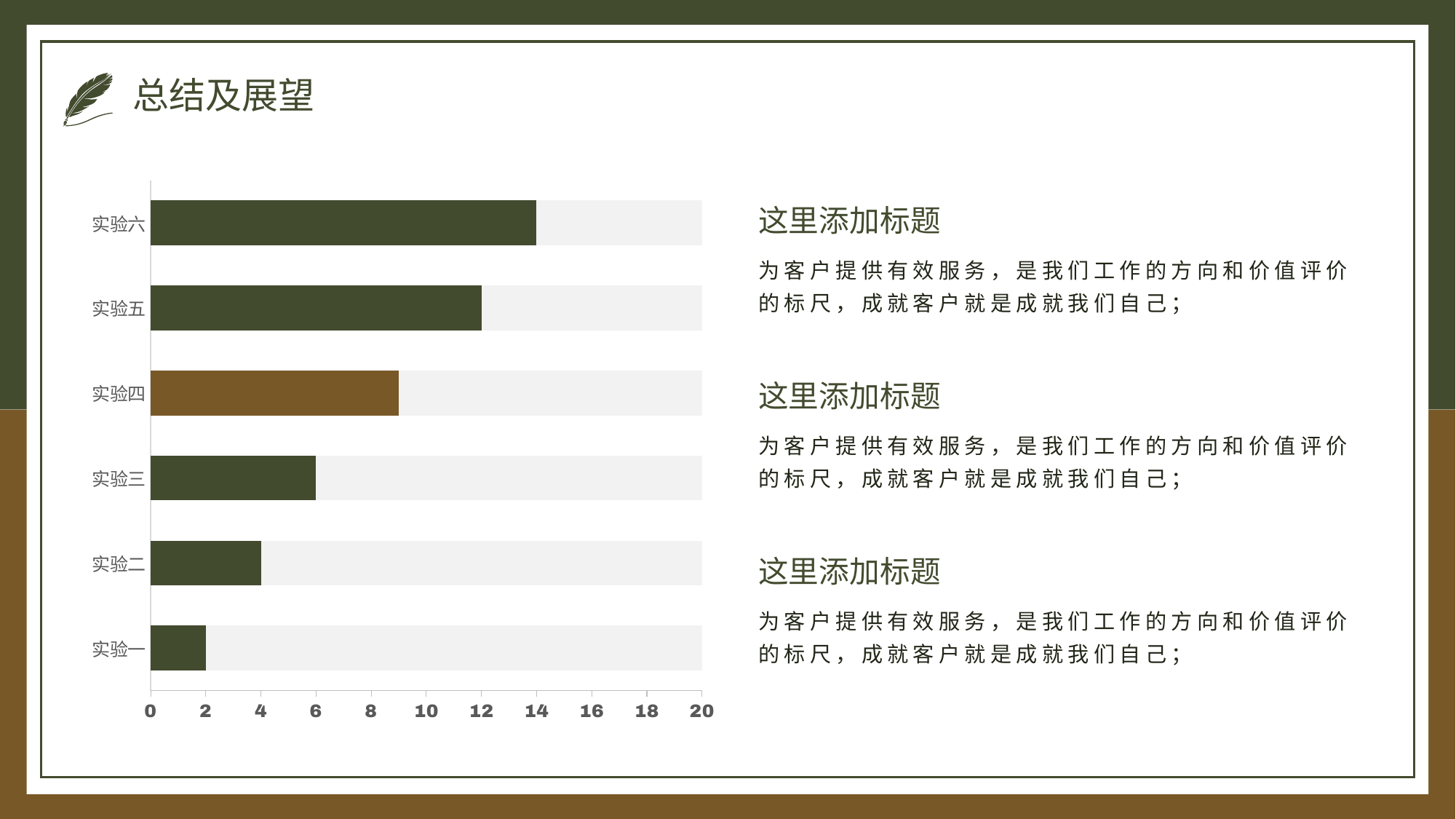

# 总结及展望

### Chart

| Category | 分母 | 分子 |
|---|---|---|
| 实验一 | 20.0 | 2.0 |
| 实验二 | 20.0 | 4.0 |
| 实验三 | 20.0 | 6.0 |
| 实验四 | 20.0 | 9.0 |
| 实验五 | 20.0 | 12.0 |
| 实验六 | 20.0 | 14.0 |
这里添加标题
为客户提供有效服务，是我们工作的方向和价值评价的标尺，成就客户就是成就我们自己；
这里添加标题
为客户提供有效服务，是我们工作的方向和价值评价的标尺，成就客户就是成就我们自己；
这里添加标题
为客户提供有效服务，是我们工作的方向和价值评价的标尺，成就客户就是成就我们自己；